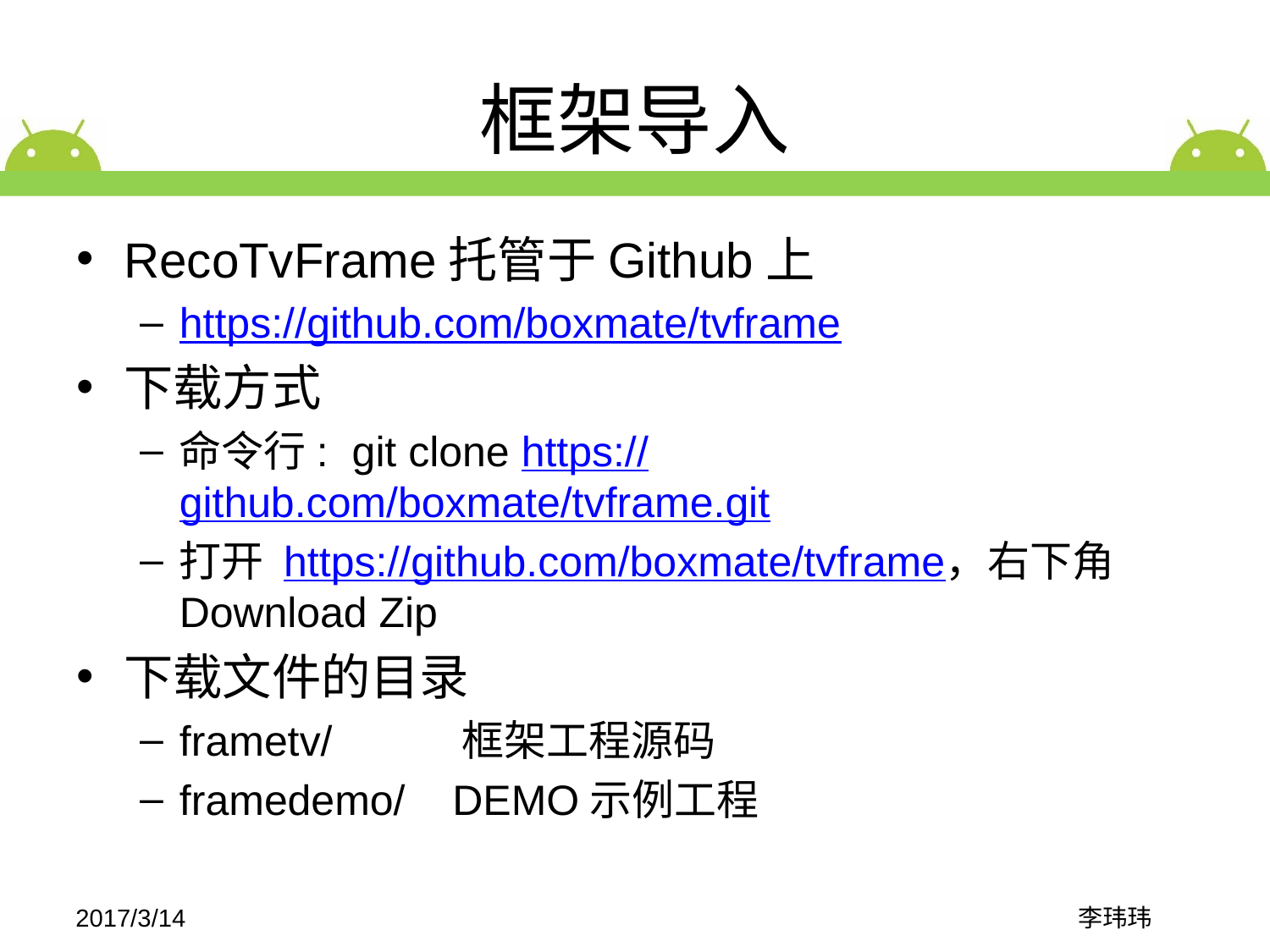

# 框架导入
RecoTvFrame托管于Github上
https://github.com/boxmate/tvframe
下载方式
命令行:  git clone https://github.com/boxmate/tvframe.git
打开 https://github.com/boxmate/tvframe，右下角 Download Zip
下载文件的目录
frametv/          框架工程源码
framedemo/    DEMO示例工程